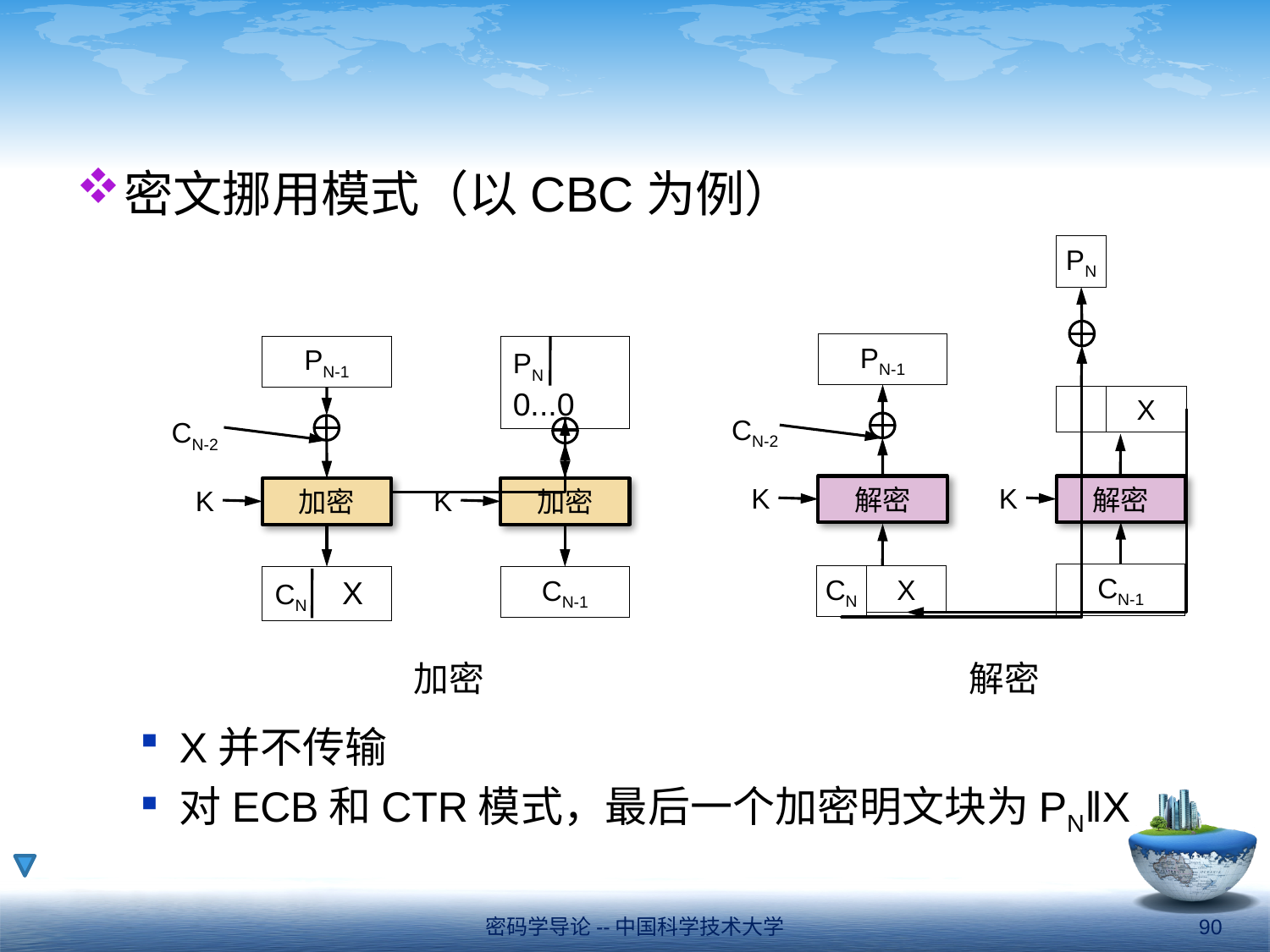

#
密文挪用模式（以CBC为例）

X并不传输
对ECB和CTR模式，最后一个加密明文块为PN‖X
PN

PN-1

X
CN-2

K
K
解密
解密
CN-1
CN
X
解密
PN-1
PN  0...0
CN-2

K
K
加密
加密
CN    X
CN-1
加密

密码学导论--中国科学技术大学
90